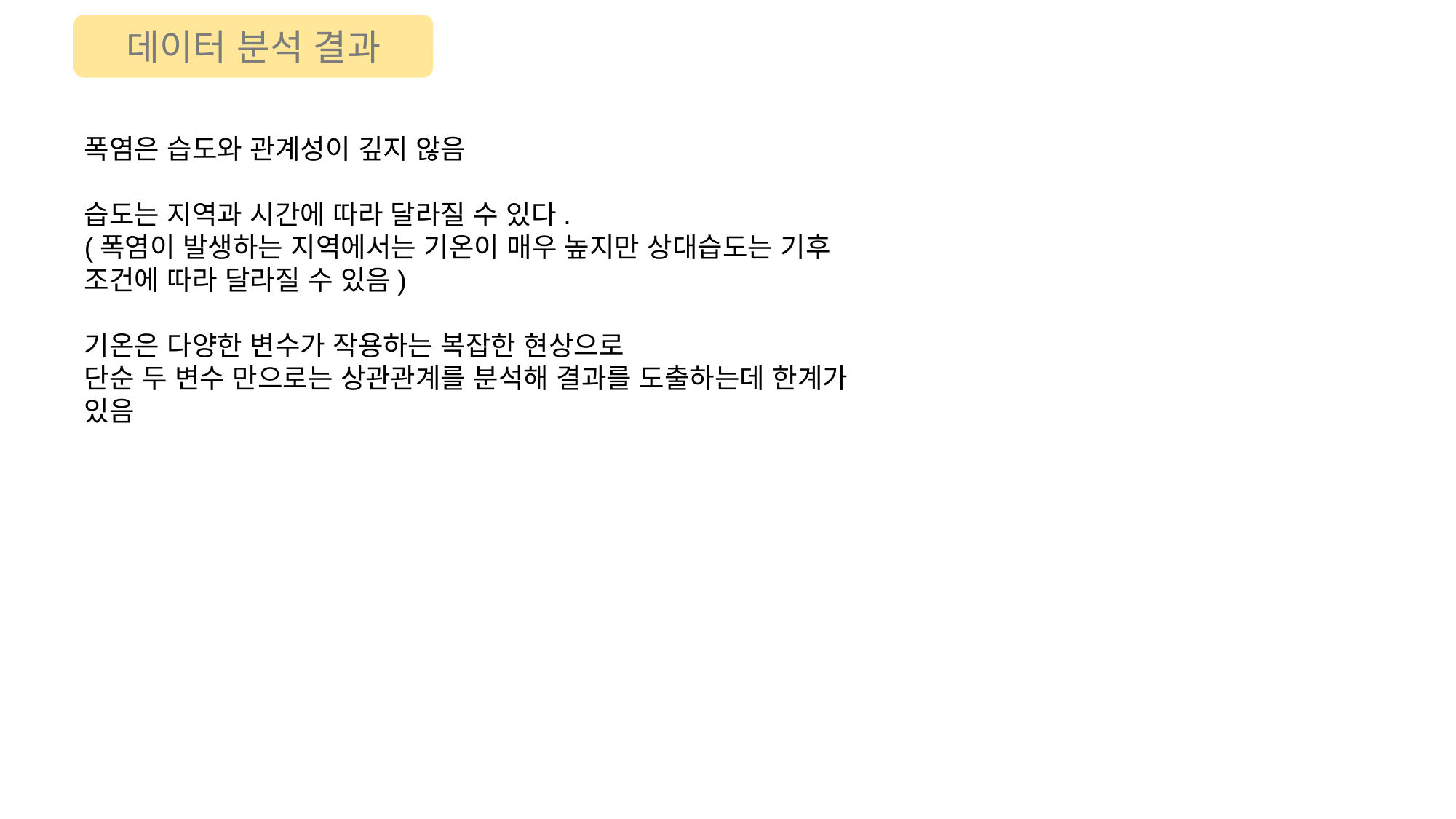

데이터 분석 결과
폭염은 습도와 관계성이 깊지 않음

습도는 지역과 시간에 따라 달라질 수 있다.
(폭염이 발생하는 지역에서는 기온이 매우 높지만 상대습도는 기후 조건에 따라 달라질 수 있음)

기온은 다양한 변수가 작용하는 복잡한 현상으로
단순 두 변수 만으로는 상관관계를 분석해 결과를 도출하는데 한계가 있음